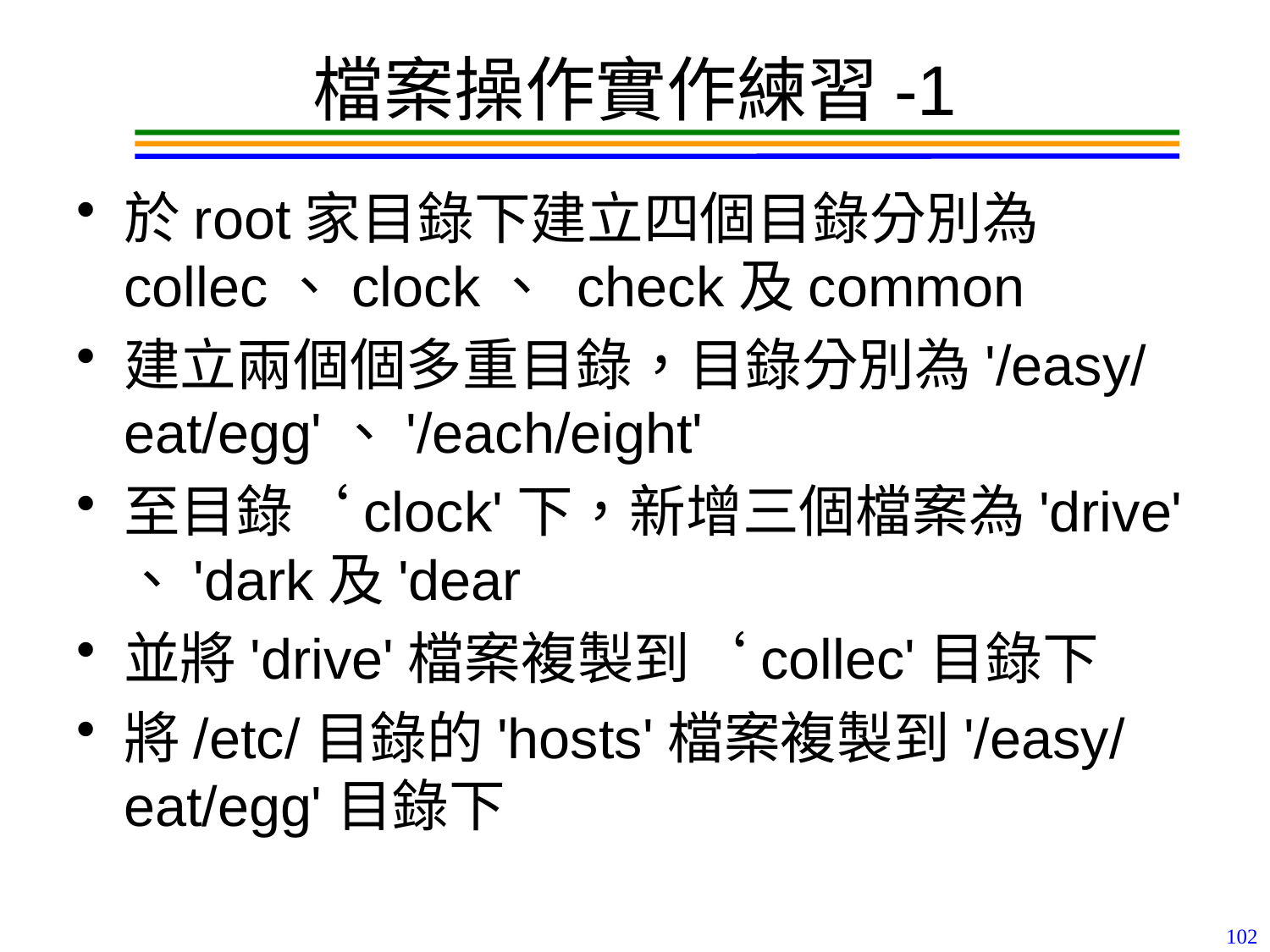

# 檔案操作實作練習-1
於root家目錄下建立四個目錄分別為collec、clock、 check及common
建立兩個個多重目錄，目錄分別為'/easy/eat/egg'、'/each/eight'
至目錄‘clock'下，新增三個檔案為'drive' 、'dark及'dear
並將'drive'檔案複製到‘collec'目錄下
將/etc/目錄的'hosts'檔案複製到'/easy/eat/egg'目錄下

102